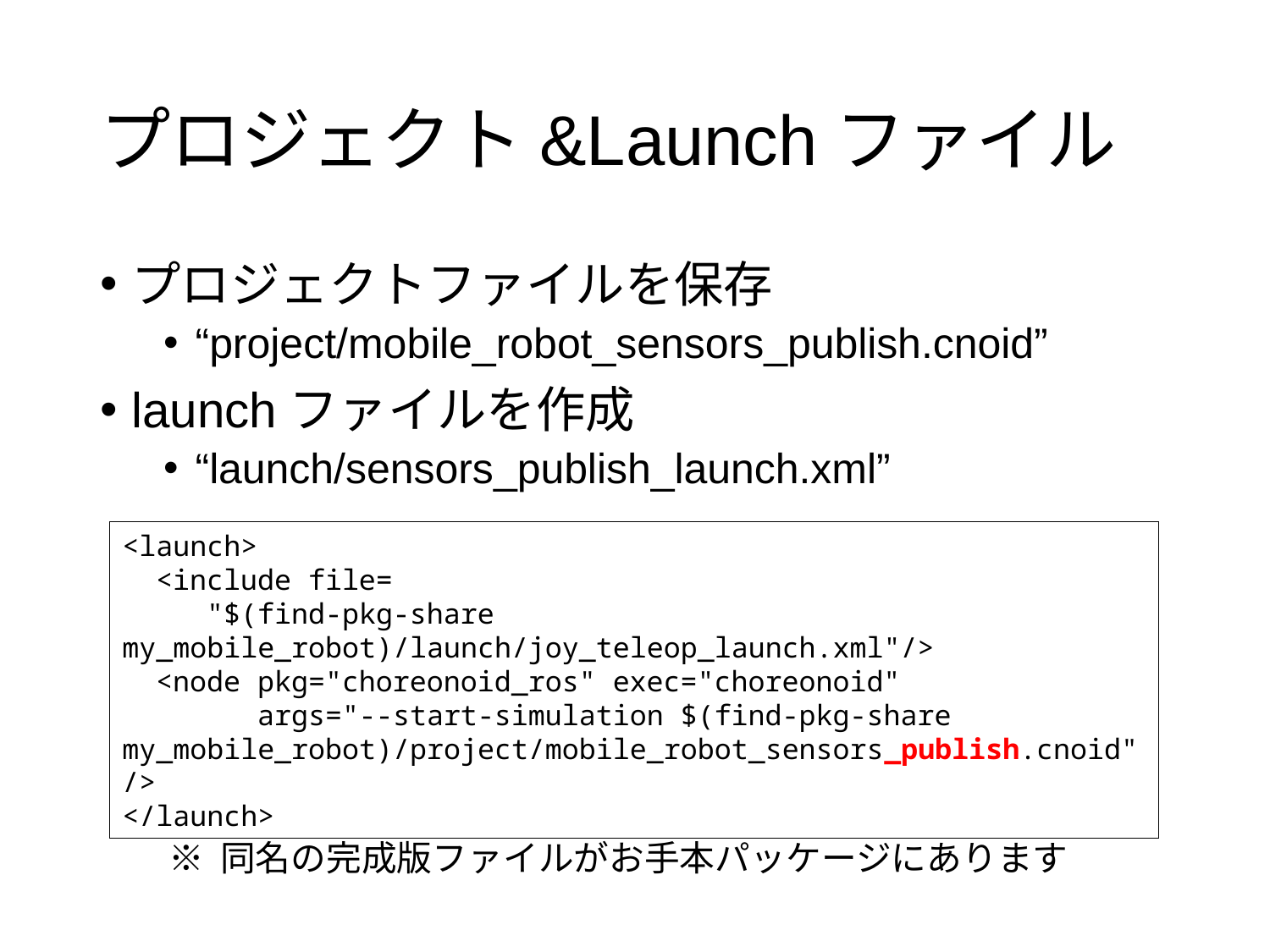

# プロジェクト&Launchファイル
プロジェクトファイルを保存
“project/mobile_robot_sensors_publish.cnoid”
launchファイルを作成
“launch/sensors_publish_launch.xml”

<launch>
  <include file=
     "$(find-pkg-share my_mobile_robot)/launch/joy_teleop_launch.xml"/>
  <node pkg="choreonoid_ros" exec="choreonoid"
        args="--start-simulation $(find-pkg-share my_mobile_robot)/project/mobile_robot_sensors_publish.cnoid" />
</launch>
※ 同名の完成版ファイルがお手本パッケージにあります